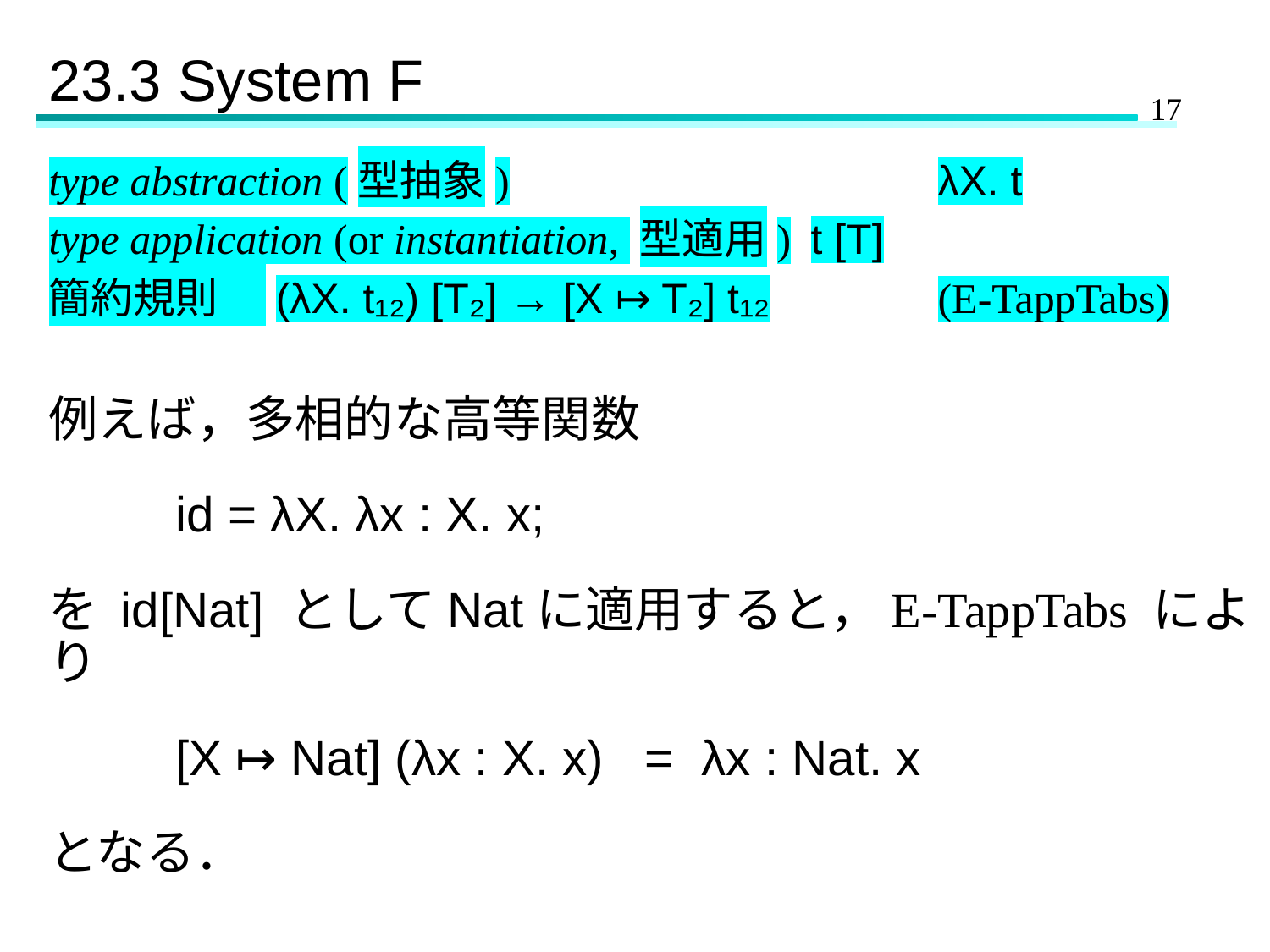

# 23.3 System F
type abstraction (型抽象)				λX. t
type application (or instantiation, 型適用)	t [T]
簡約規則     (λX. t₁₂) [T₂] → [X ↦ T₂] t₁₂		(E-TappTabs)

例えば，多相的な高等関数

	id = λX. λx : X. x;

を id[Nat] としてNatに適用すると，E-TappTabs により

	[X ↦ Nat] (λx : X. x)   =  λx : Nat. x

となる．